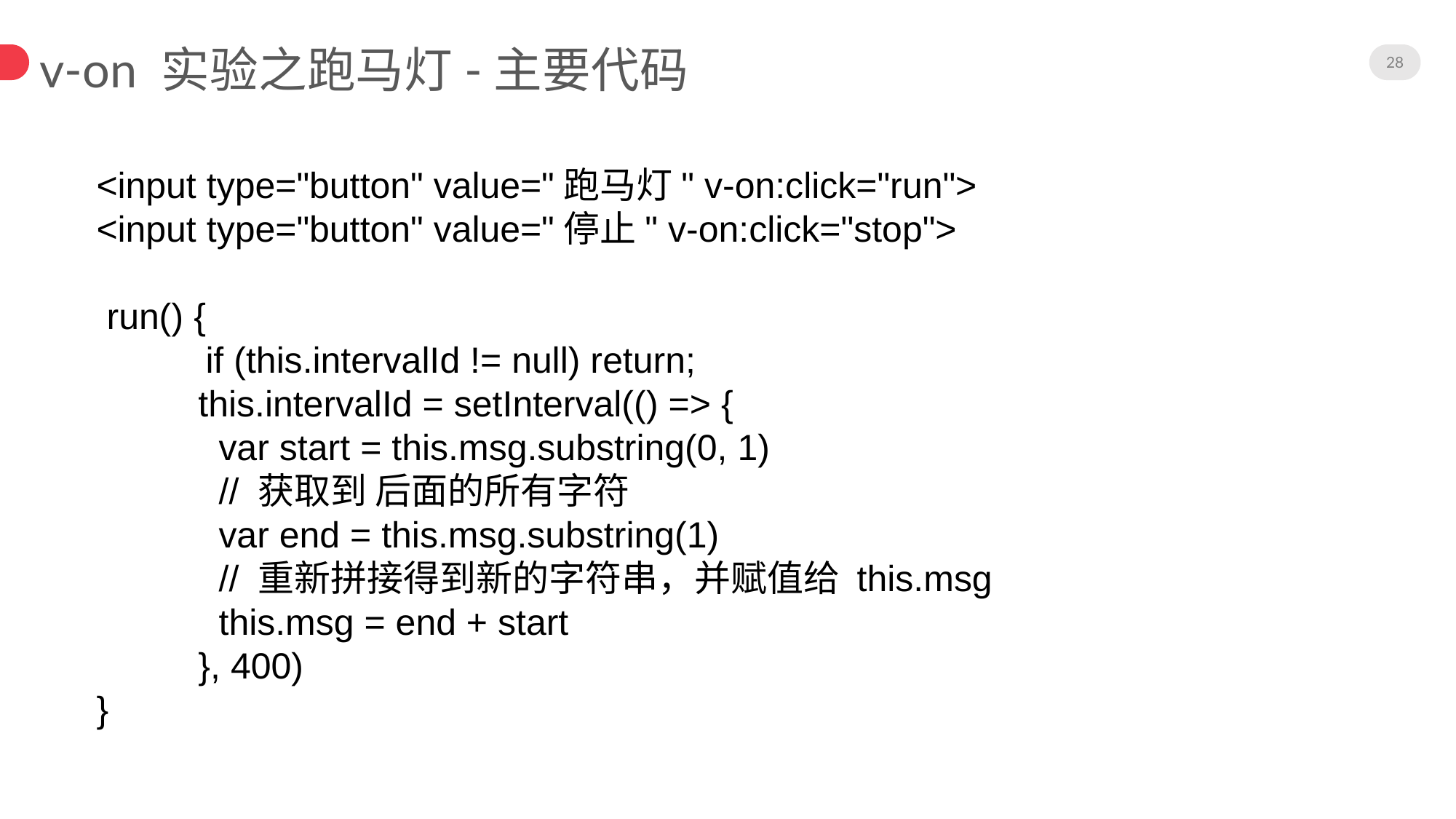

28
v-on 实验之跑马灯-主要代码
<input type="button" value="跑马灯" v-on:click="run">
<input type="button" value="停止" v-on:click="stop">

 run() {
	if (this.intervalId != null) return;
          this.intervalId = setInterval(() => {
            var start = this.msg.substring(0, 1)
            // 获取到 后面的所有字符
            var end = this.msg.substring(1)
            // 重新拼接得到新的字符串，并赋值给 this.msg
            this.msg = end + start
          }, 400)
}